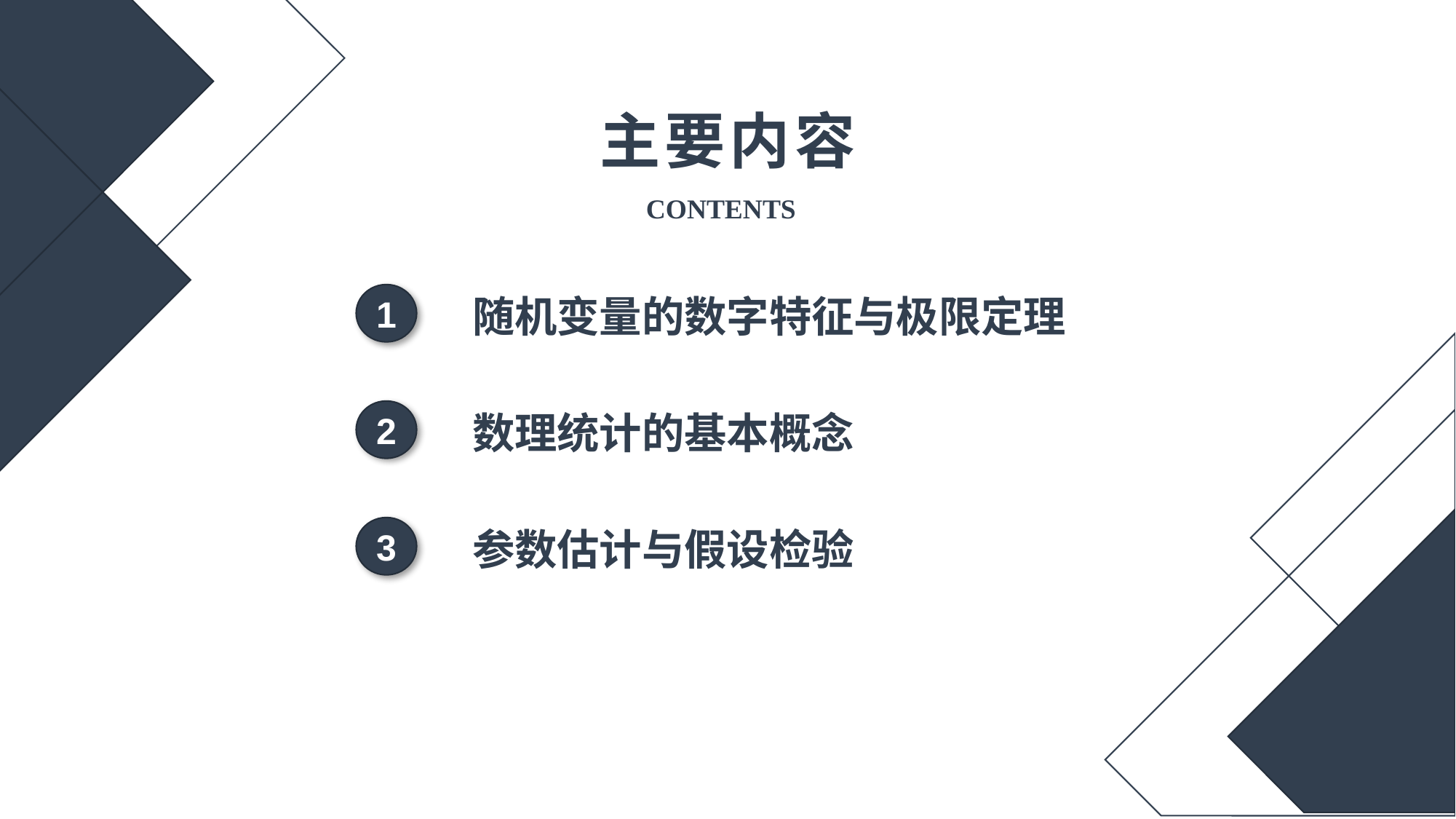

主要内容

CONTENTS

1
随机变量的数字特征与极限定理

2
数理统计的基本概念

3
参数估计与假设检验